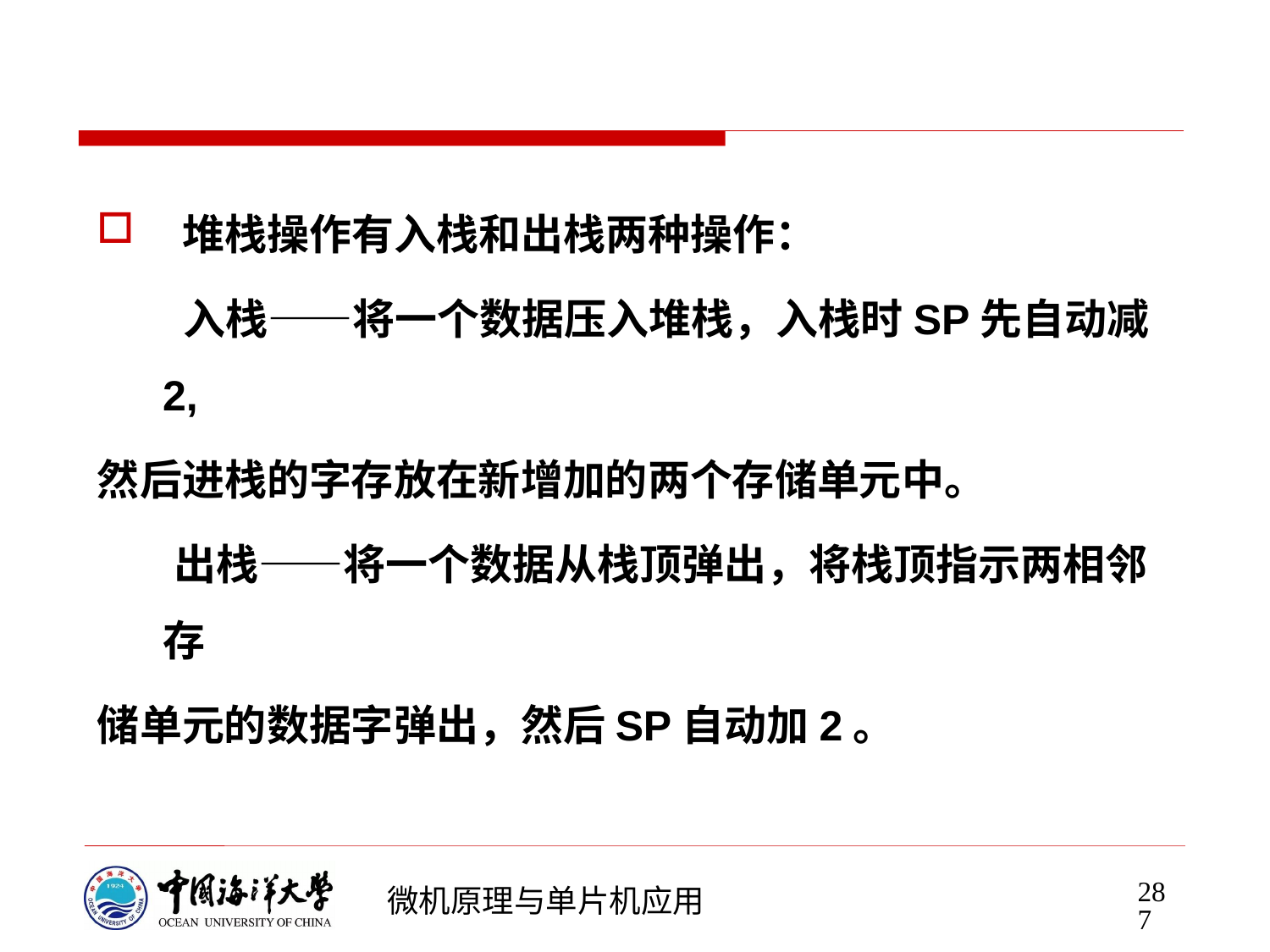

#
 堆栈操作有入栈和出栈两种操作：
        入栈——将一个数据压入堆栈，入栈时SP先自动减2,
然后进栈的字存放在新增加的两个存储单元中。
       出栈——将一个数据从栈顶弹出，将栈顶指示两相邻存
储单元的数据字弹出，然后SP自动加2。
287